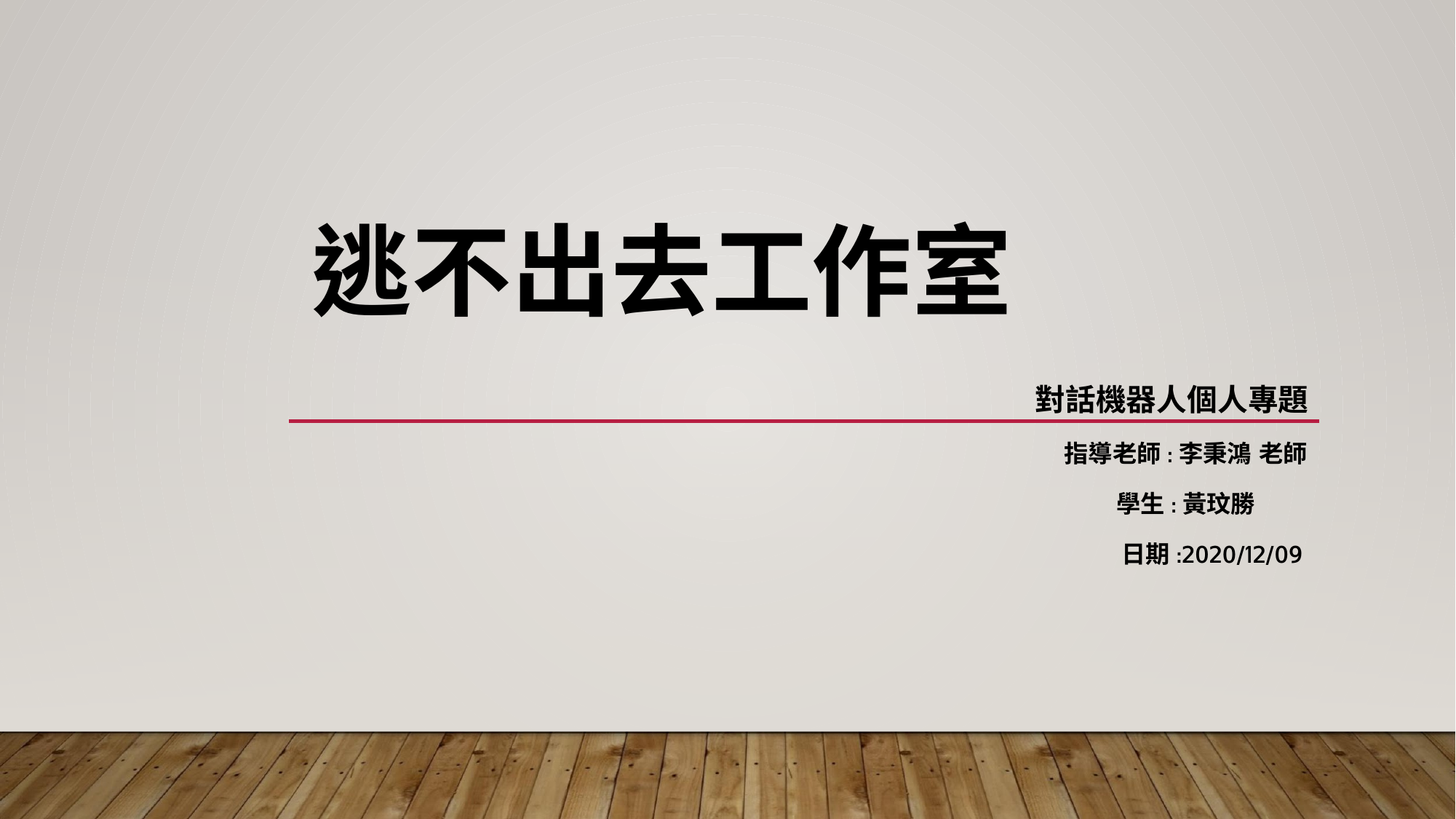

# 逃不出去工作室
對話機器人個人專題
指導老師:李秉鴻 老師
學生:黃玟勝
      日期:2020/12/09